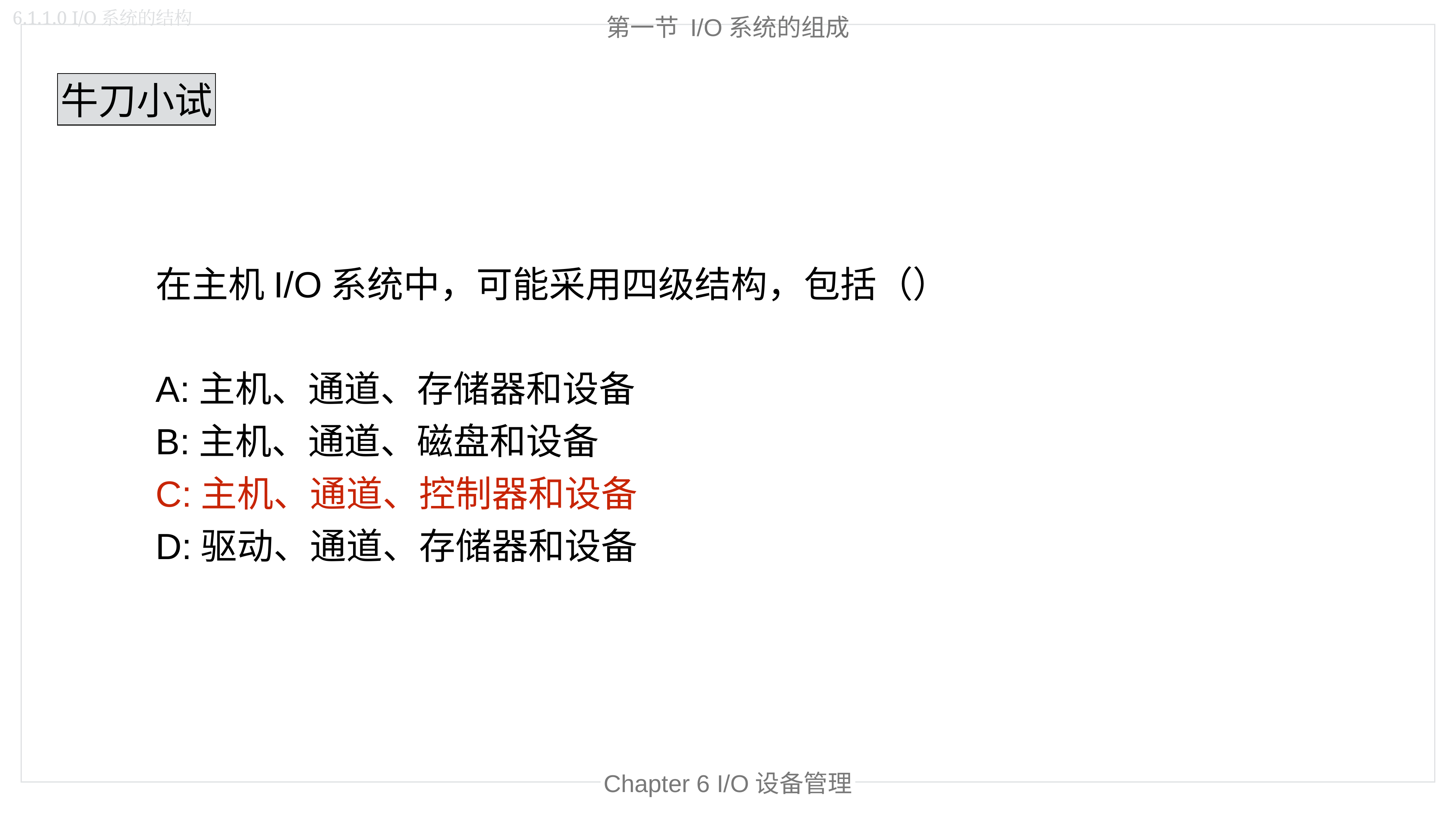

6.1.1.0 I/O系统的结构
第一节 I/O系统的组成

牛刀小试
在主机I/O系统中，可能采用四级结构，包括（）

A:主机、通道、存储器和设备
B:主机、通道、磁盘和设备
C:主机、通道、控制器和设备
D:驱动、通道、存储器和设备
Chapter 6 I/O设备管理